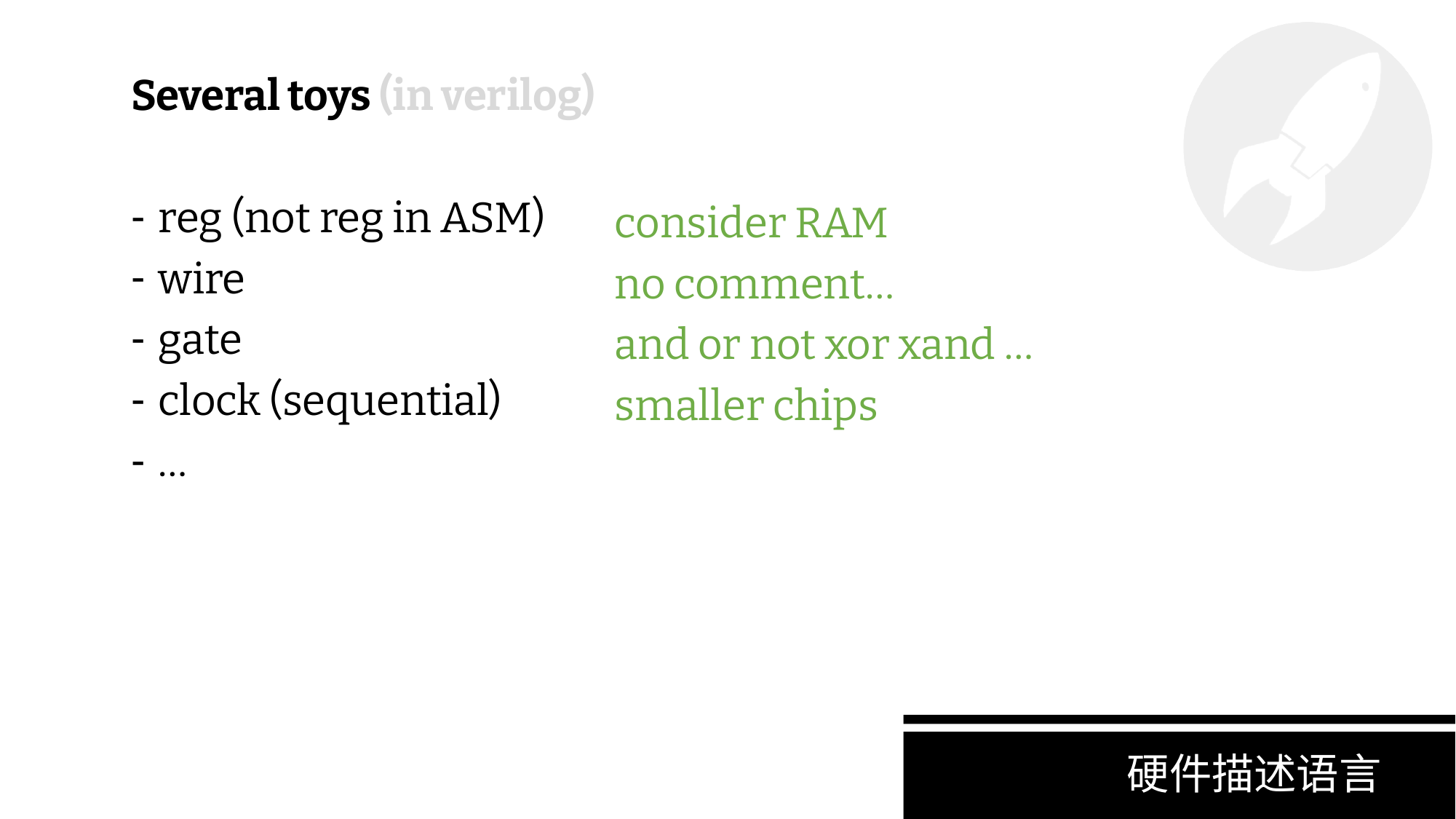

Several toys (in verilog)

reg (not reg in ASM)
wire
gate
clock (sequential)
…

consider RAM
no comment…
and or not xor xand …
smaller chips

硬件描述语言